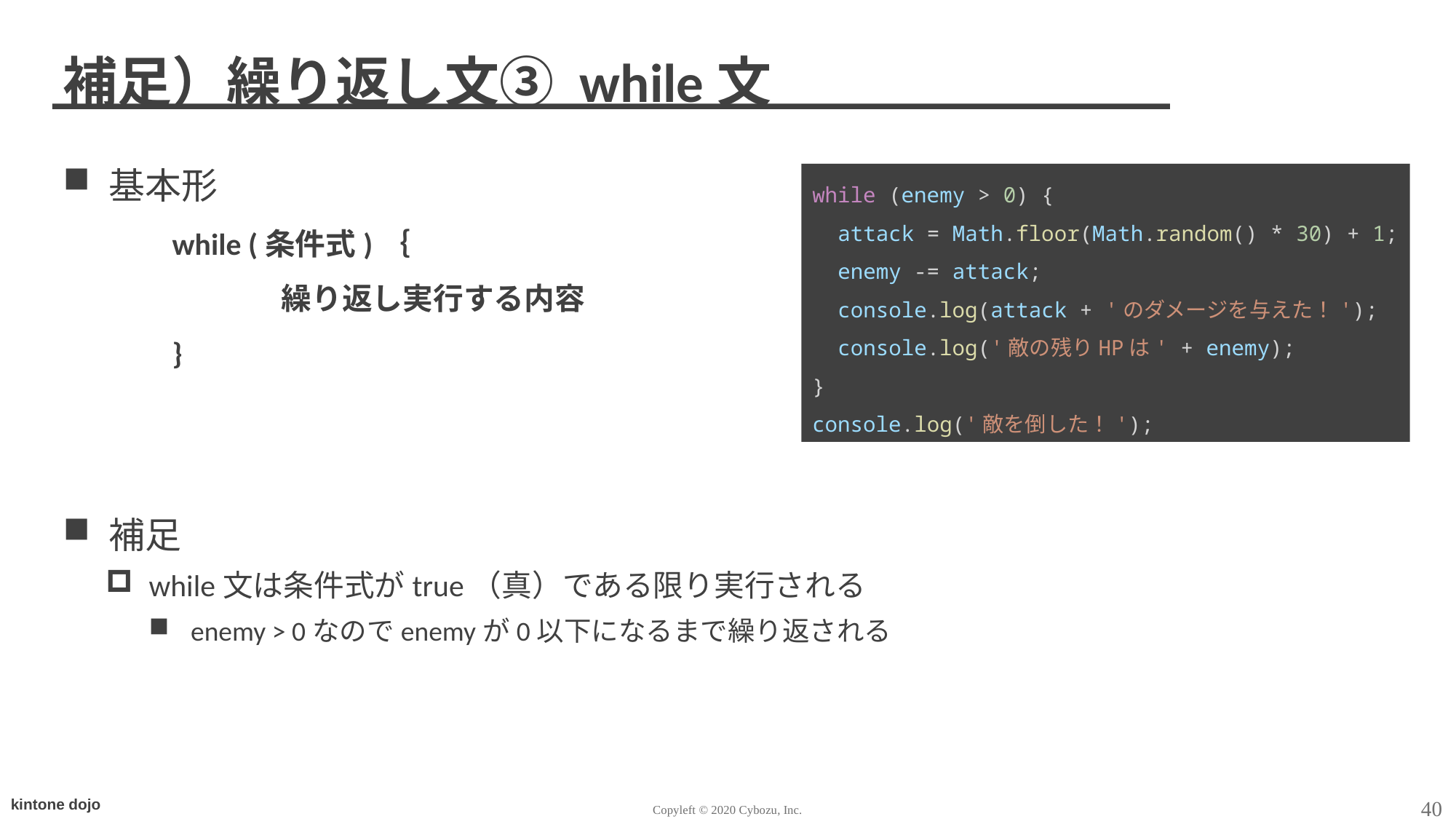

# 補足）繰り返し文③ while文
基本形
	while (条件式)｛
		繰り返し実行する内容
	}

補足
while文は条件式がtrue（真）である限り実行される
enemy > 0なのでenemyが0以下になるまで繰り返される
while (enemy > 0) {
  attack = Math.floor(Math.random() * 30) + 1;
  enemy -= attack;
  console.log(attack + 'のダメージを与えた！');
  console.log('敵の残りHPは' + enemy);
}
console.log('敵を倒した！');
40
Copyleft © 2020 Cybozu, Inc.